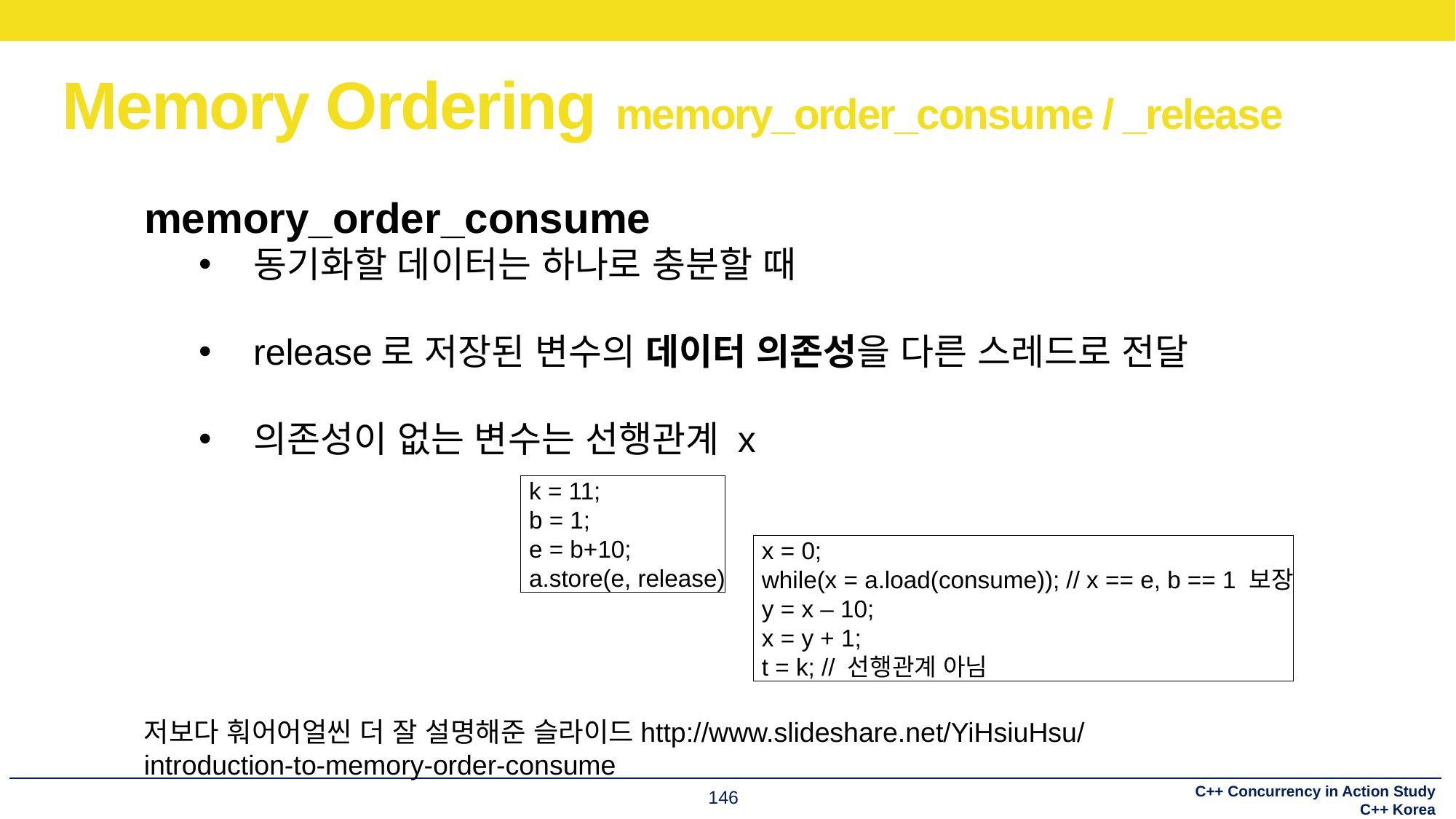

# Memory Ordering memory_order_consume / _release
memory_order_consume
동기화할 데이터는 하나로 충분할 때

release로 저장된 변수의 데이터 의존성을 다른 스레드로 전달

의존성이 없는 변수는 선행관계 x

k = 11;
b = 1;
e = b+10;
a.store(e, release)
x = 0;
while(x = a.load(consume)); // x == e, b == 1 보장
y = x – 10;
x = y + 1;
t = k; // 선행관계 아님
저보다 훠어어얼씬 더 잘 설명해준 슬라이드http://www.slideshare.net/YiHsiuHsu/introduction-to-memory-order-consume
146